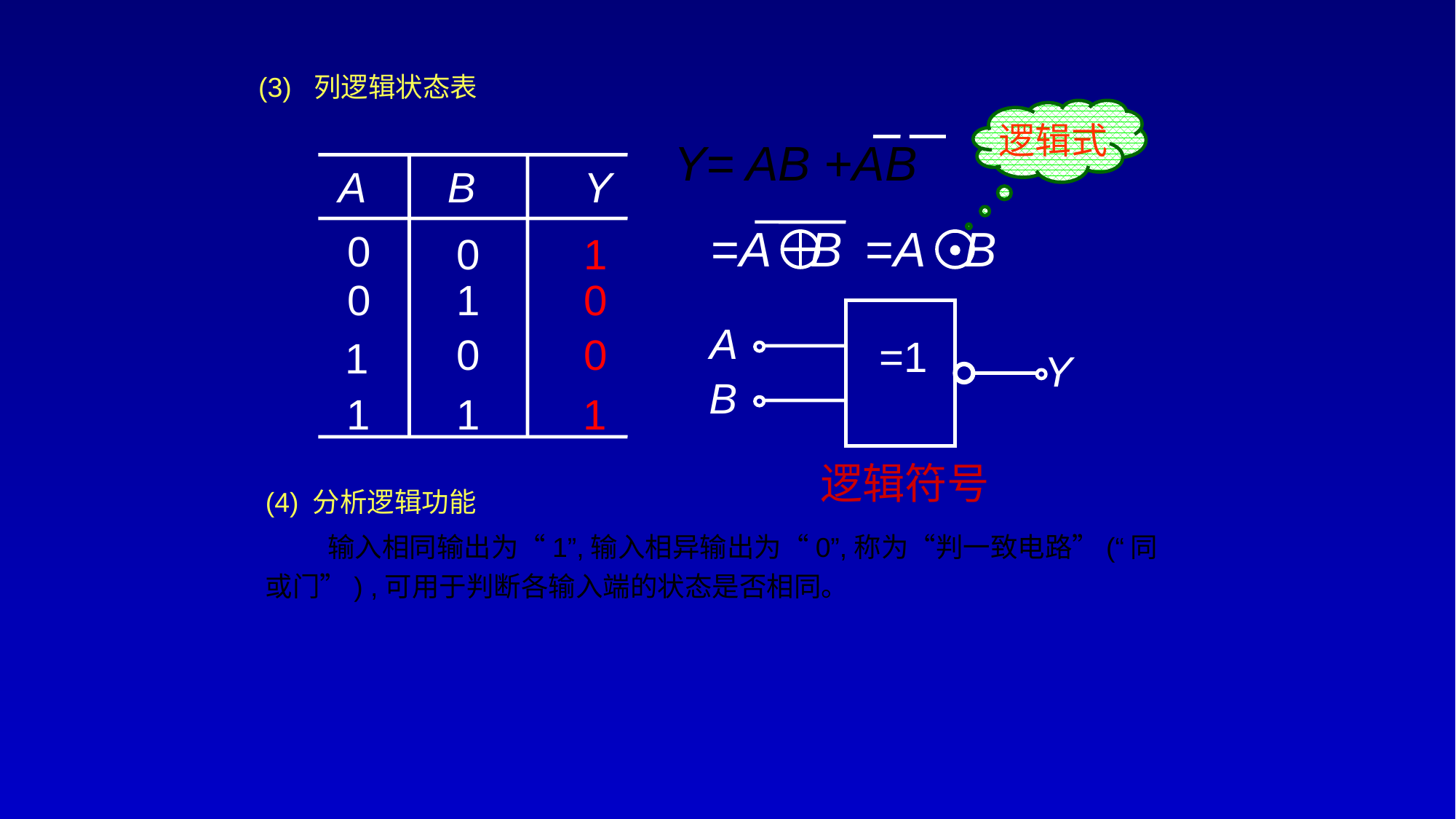

(3)  列逻辑状态表
逻辑式
Y= AB +AB

A

B

Y

0
0
1
1
0
0
0
0
1
1
1
1

=A   B

=A   B

A
 =1
Y

B

逻辑符号
(4) 分析逻辑功能
         输入相同输出为“1”,输入相异输出为“0”,称为“判一致电路”(“同或门”) ,可用于判断各输入端的状态是否相同。